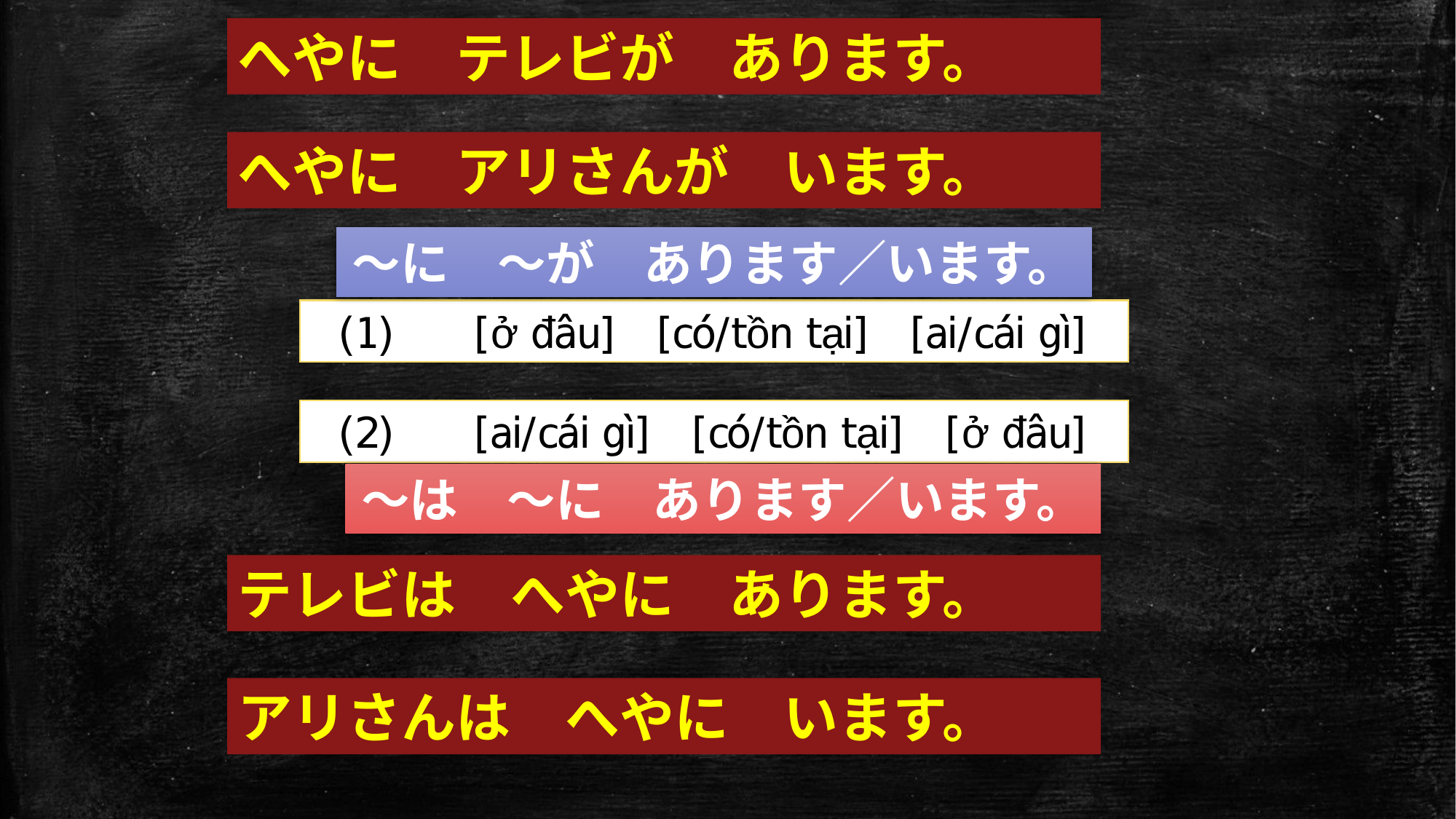

へやに　テレビが　あります。
へやに　アリさんが　います。
～に　～が　あります／います。
(1)      [ở đâu]   [có/tồn tại]   [ai/cái gì]
(2)      [ai/cái gì]   [có/tồn tại]   [ở đâu]
～は　～に　あります／います。
テレビは　へやに　あります。
アリさんは　へやに　います。